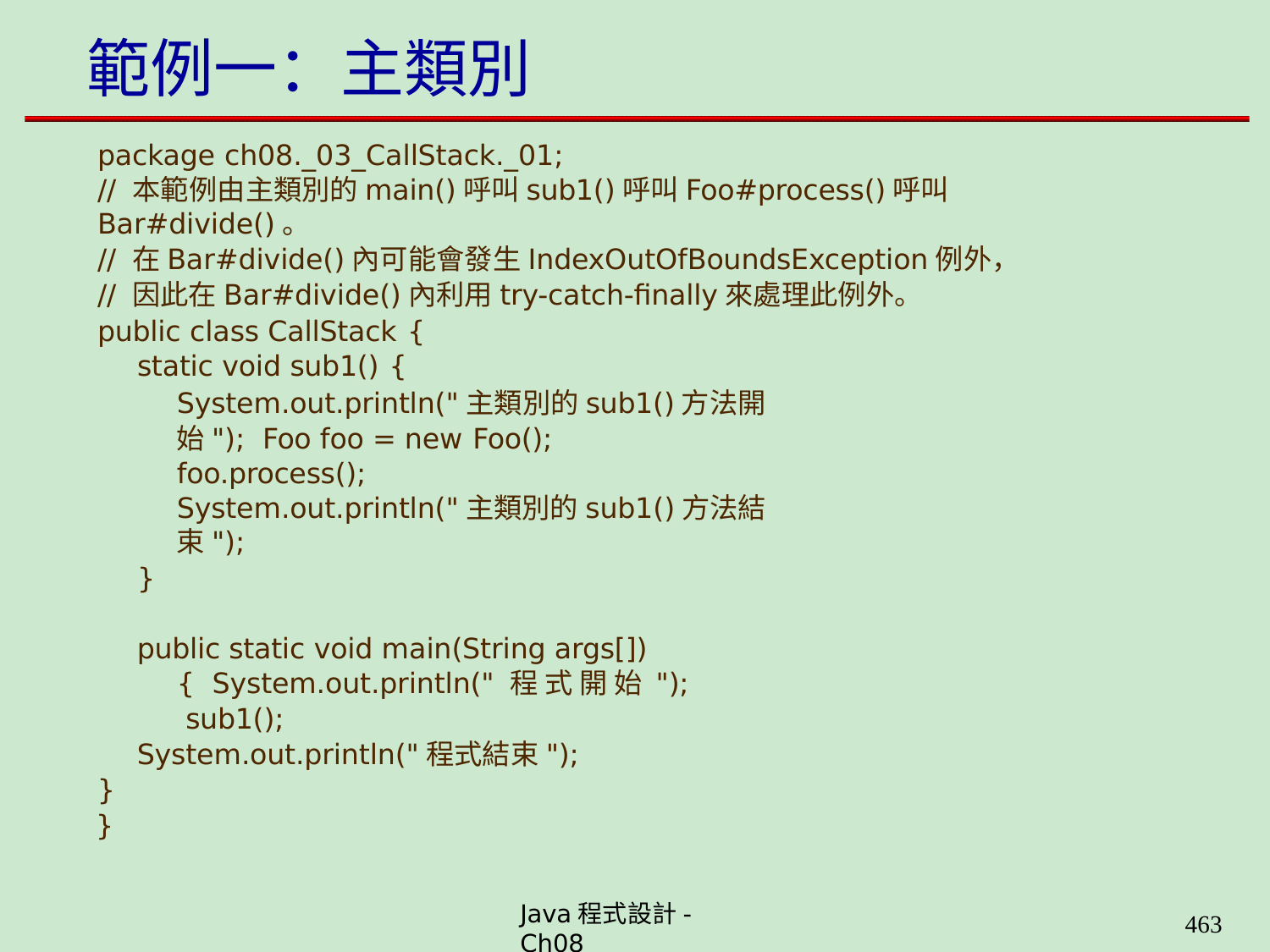

# 範例一：主類別
package ch08._03_CallStack._01;
// 本範例由主類別的main()呼叫sub1()呼叫Foo#process()呼叫Bar#divide()。
// 在Bar#divide()內可能會發生IndexOutOfBoundsException例外，
// 因此在Bar#divide()內利用try-catch-finally來處理此例外。
public class CallStack {
static void sub1() {
System.out.println("主類別的sub1()方法開始");  Foo foo = new Foo();
foo.process();
System.out.println("主類別的sub1()方法結束");
}

public static void main(String args[]) {  System.out.println(" 程 式 開 始 ");  sub1();
System.out.println("程式結束");
}
}
Java程式設計-Ch08
463